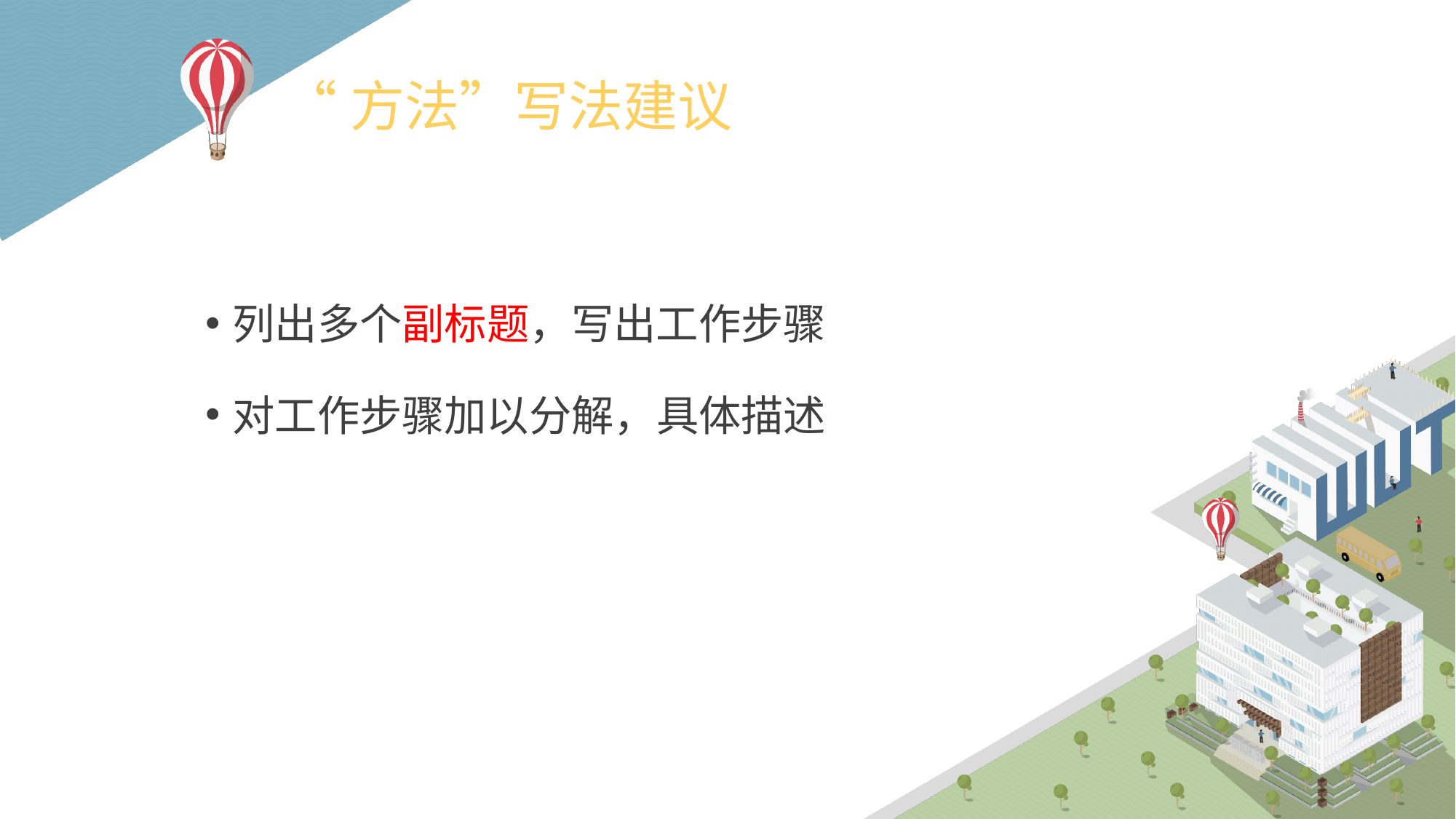

# “方法”写法建议
列出多个副标题，写出工作步骤
对工作步骤加以分解，具体描述